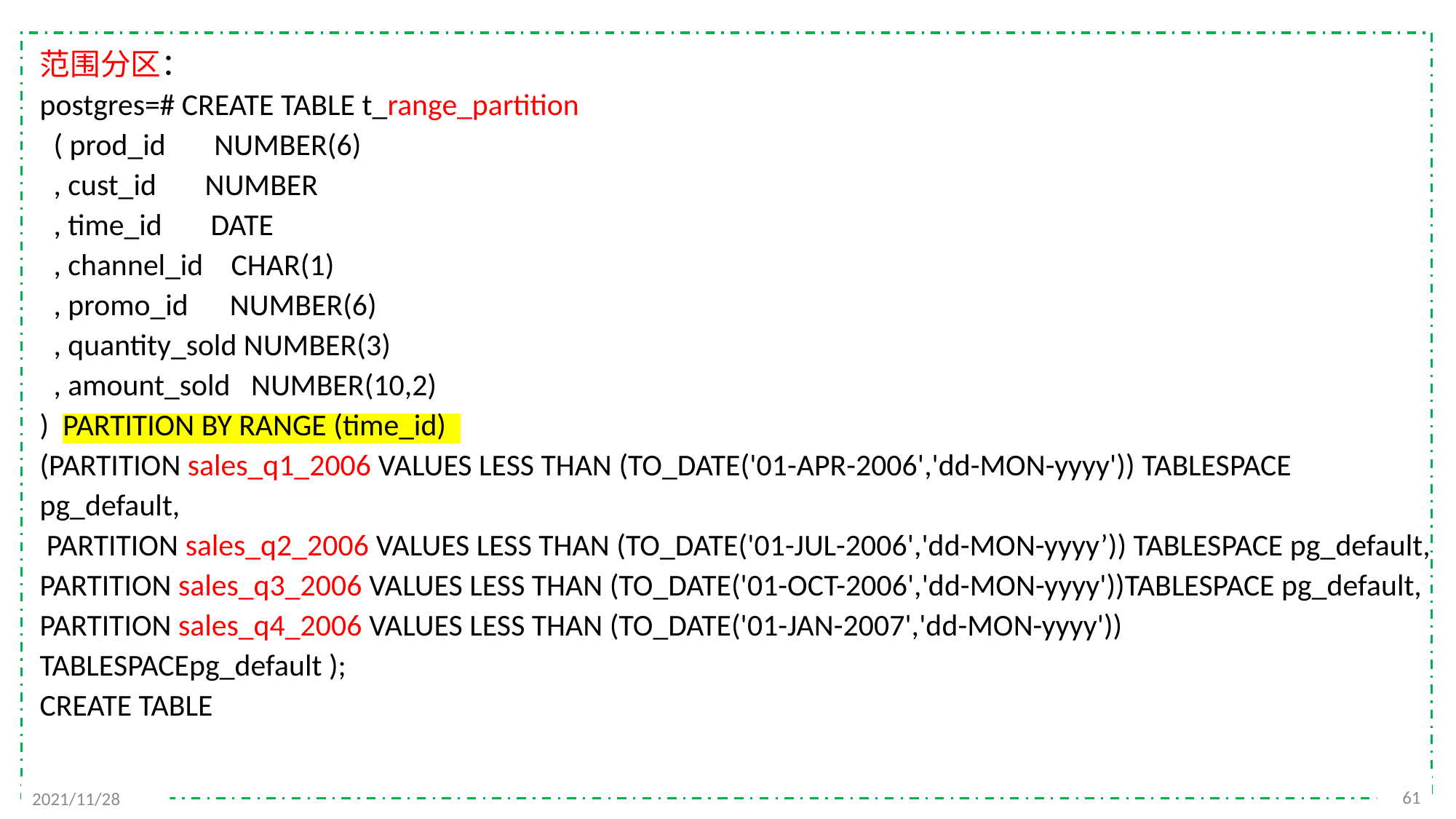

范围分区：
postgres=# CREATE TABLE t_range_partition
  ( prod_id       NUMBER(6)
  , cust_id       NUMBER
  , time_id       DATE
  , channel_id    CHAR(1)
  , promo_id      NUMBER(6)
  , quantity_sold NUMBER(3)
  , amount_sold   NUMBER(10,2)
)  PARTITION BY RANGE (time_id)
(PARTITION sales_q1_2006 VALUES LESS THAN (TO_DATE('01-APR-2006','dd-MON-yyyy')) TABLESPACE pg_default,
 PARTITION sales_q2_2006 VALUES LESS THAN (TO_DATE('01-JUL-2006','dd-MON-yyyy’)) TABLESPACE pg_default,
PARTITION sales_q3_2006 VALUES LESS THAN (TO_DATE('01-OCT-2006','dd-MON-yyyy'))TABLESPACE pg_default,
PARTITION sales_q4_2006 VALUES LESS THAN (TO_DATE('01-JAN-2007','dd-MON-yyyy'))  TABLESPACEpg_default );
CREATE TABLE
61
2021/11/28